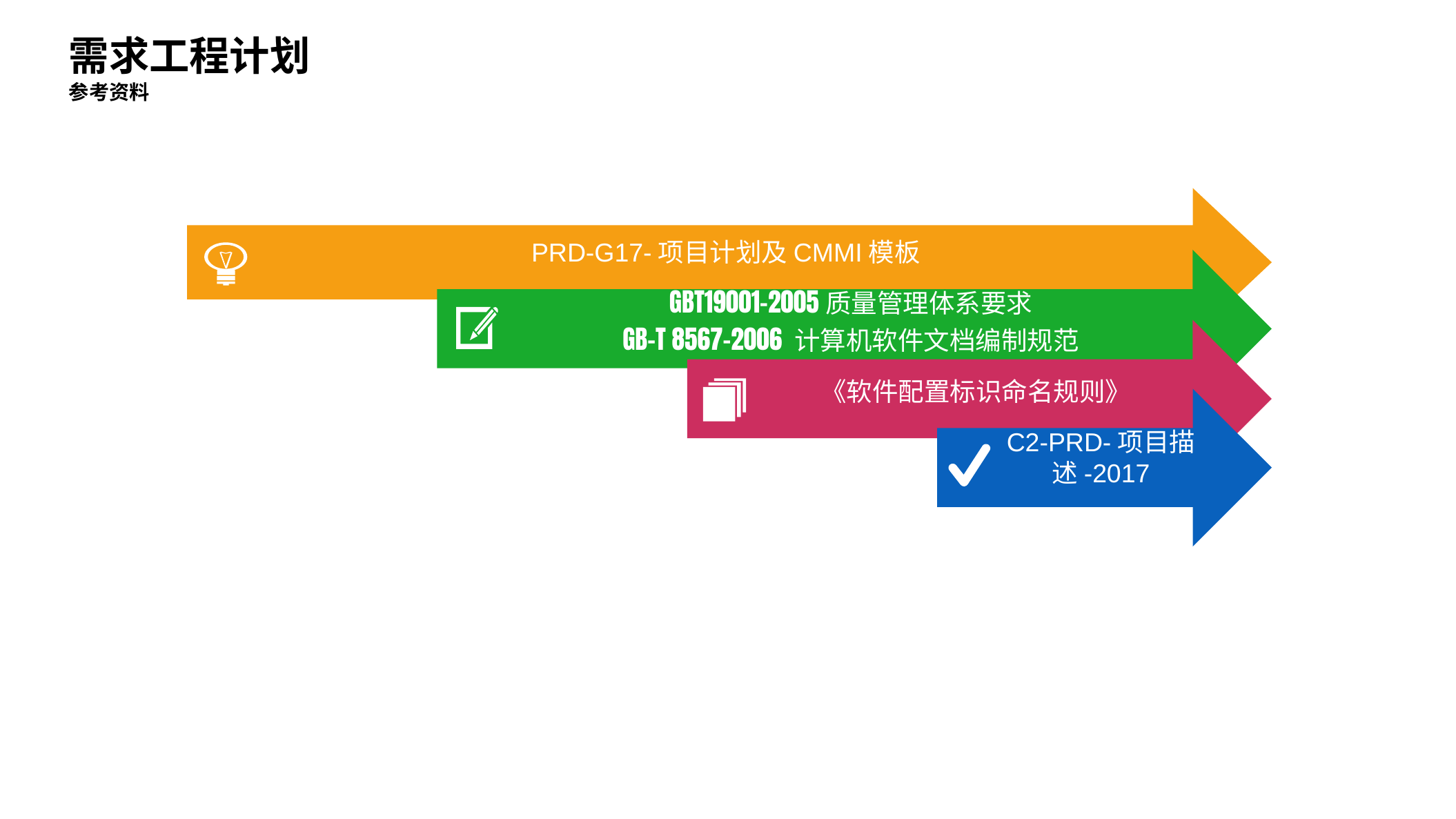

需求工程计划
参考资料
PRD-G17-项目计划及CMMI模板

GBT19001-2005质量管理体系要求
GB-T 8567-2006 计算机软件文档编制规范

《软件配置标识命名规则》

C2-PRD-项目描述-2017